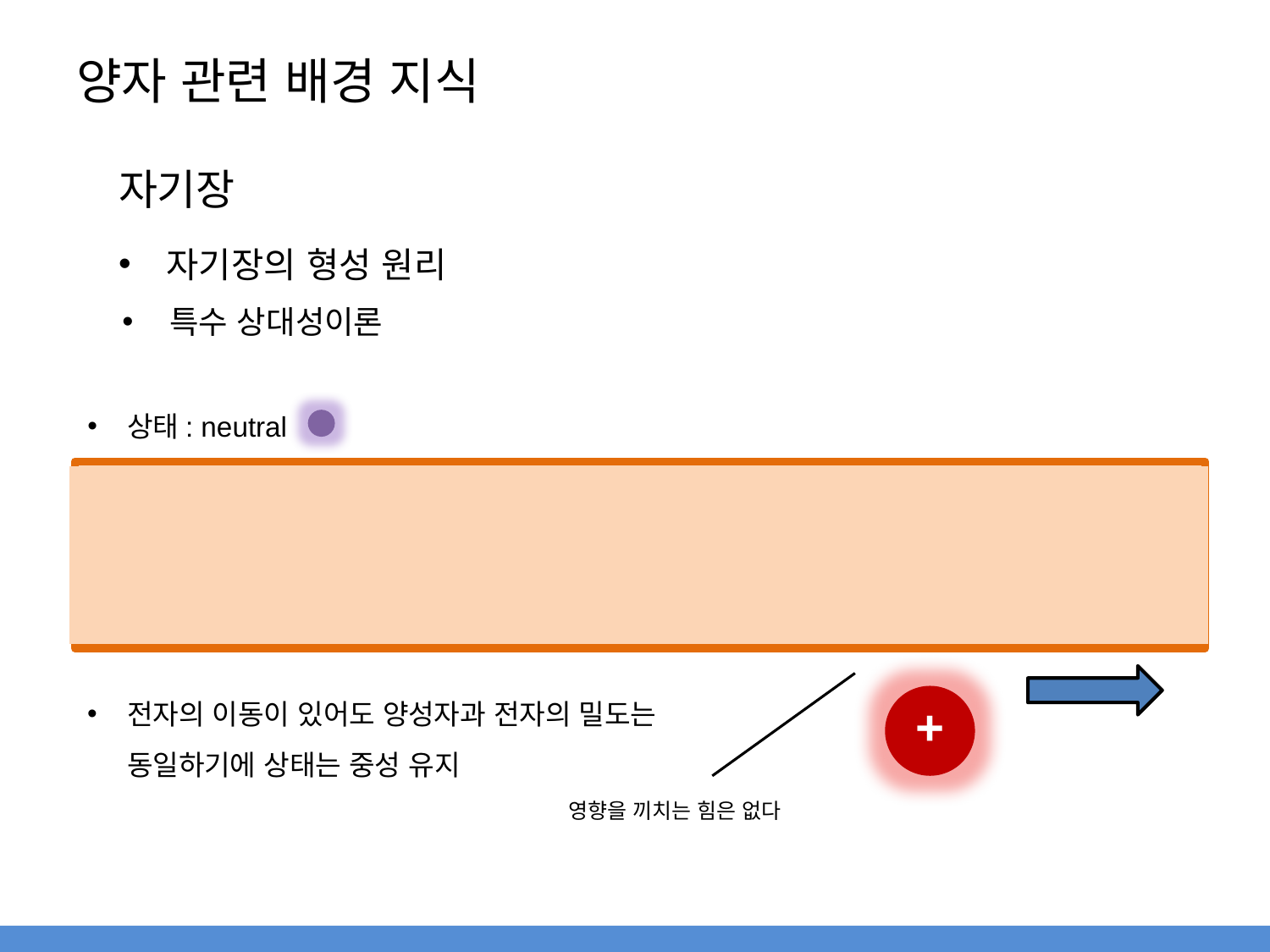

# 양자 관련 배경 지식
자기장
자기장의 형성 원리
특수 상대성이론
상태: neutral

전자의 이동이 있어도 양성자과 전자의 밀도는 동일하기에 상태는 중성 유지

+
영향을 끼치는 힘은 없다